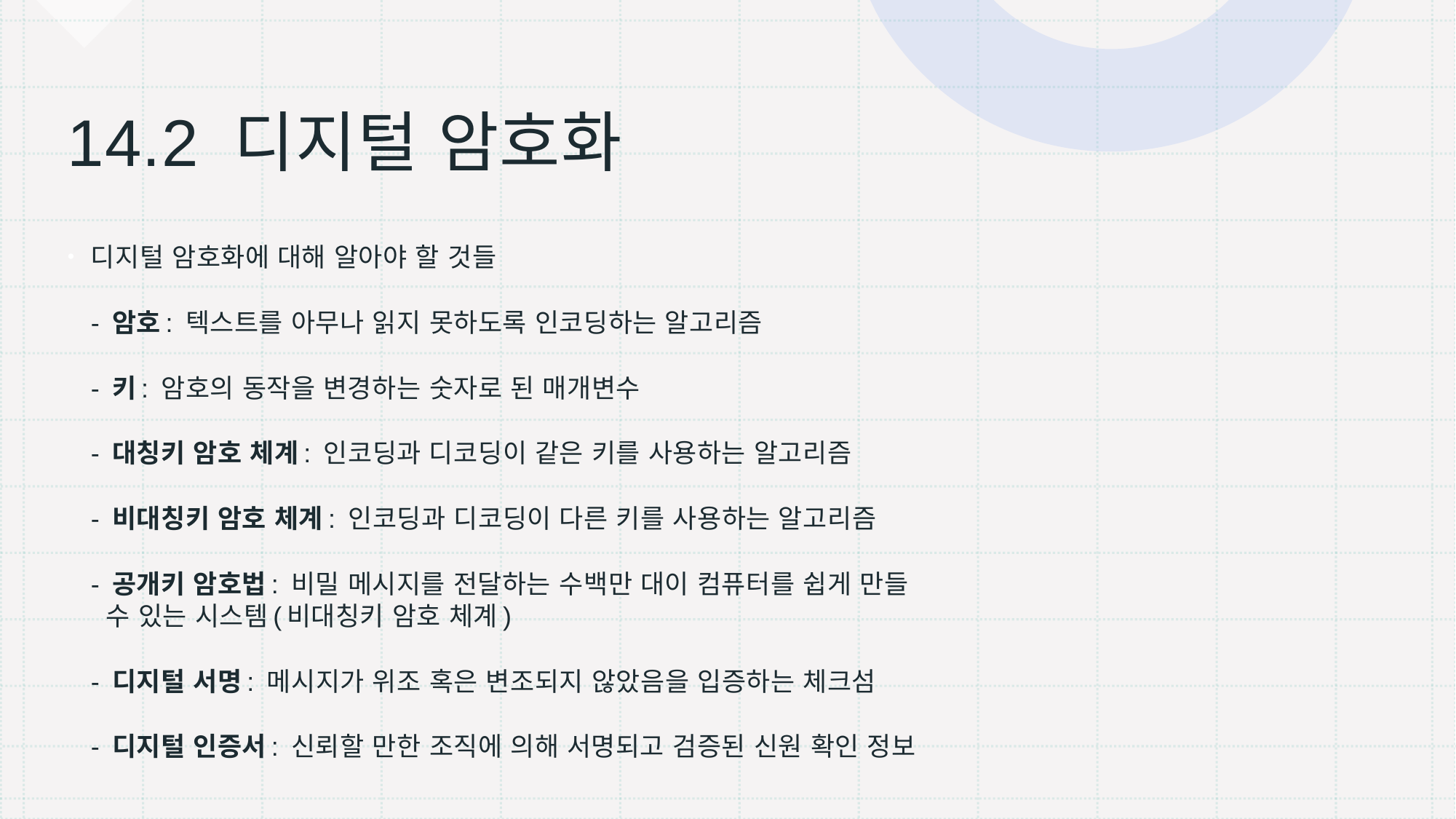

# 14.2 디지털 암호화
디지털 암호화에 대해 알아야 할 것들
- 암호: 텍스트를 아무나 읽지 못하도록 인코딩하는 알고리즘
- 키: 암호의 동작을 변경하는 숫자로 된 매개변수
- 대칭키 암호 체계: 인코딩과 디코딩이 같은 키를 사용하는 알고리즘
- 비대칭키 암호 체계: 인코딩과 디코딩이 다른 키를 사용하는 알고리즘
- 공개키 암호법: 비밀 메시지를 전달하는 수백만 대이 컴퓨터를 쉽게 만들
  수 있는 시스템(비대칭키 암호 체계)
- 디지털 서명: 메시지가 위조 혹은 변조되지 않았음을 입증하는 체크섬
- 디지털 인증서: 신뢰할 만한 조직에 의해 서명되고 검증된 신원 확인 정보